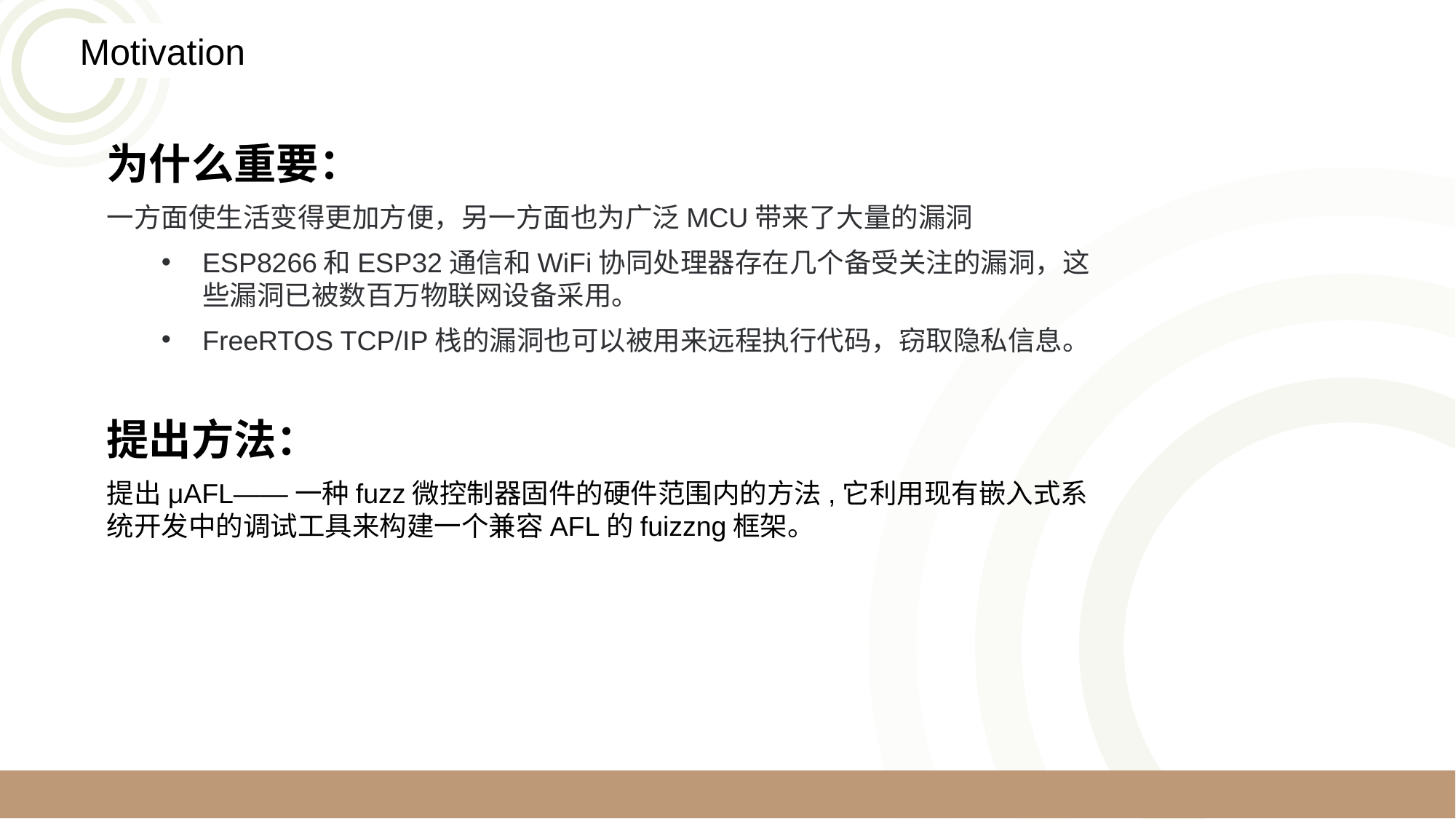

Motivation

为什么重要：
一方面使生活变得更加方便，另一方面也为广泛MCU带来了大量的漏洞
ESP8266和ESP32通信和WiFi协同处理器存在几个备受关注的漏洞，这些漏洞已被数百万物联网设备采用。
FreeRTOS TCP/IP栈的漏洞也可以被用来远程执行代码，窃取隐私信息。

提出方法：
提出μAFL——一种fuzz微控制器固件的硬件范围内的方法,它利用现有嵌入式系统开发中的调试工具来构建一个兼容AFL的fuizzng框架。